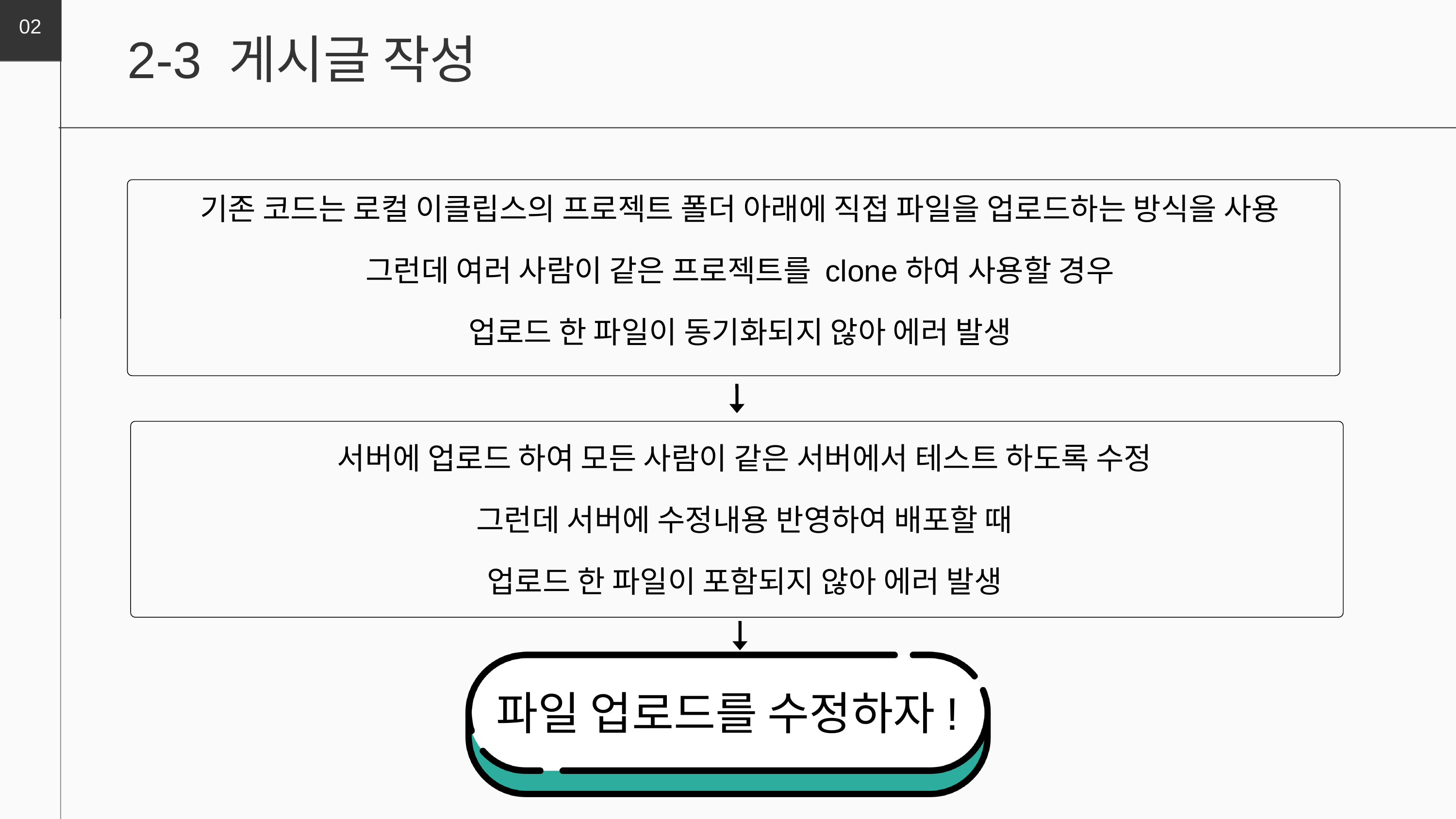

02

2-3 게시글 작성

기존 코드는 로컬 이클립스의 프로젝트 폴더 아래에 직접 파일을 업로드하는 방식을 사용

그런데 여러 사람이 같은 프로젝트를 clone하여 사용할 경우

업로드 한 파일이 동기화되지 않아 에러 발생

서버에 업로드 하여 모든 사람이 같은 서버에서 테스트 하도록 수정

그런데 서버에 수정내용 반영하여 배포할 때

업로드 한 파일이 포함되지 않아 에러 발생

파일 업로드를 수정하자!